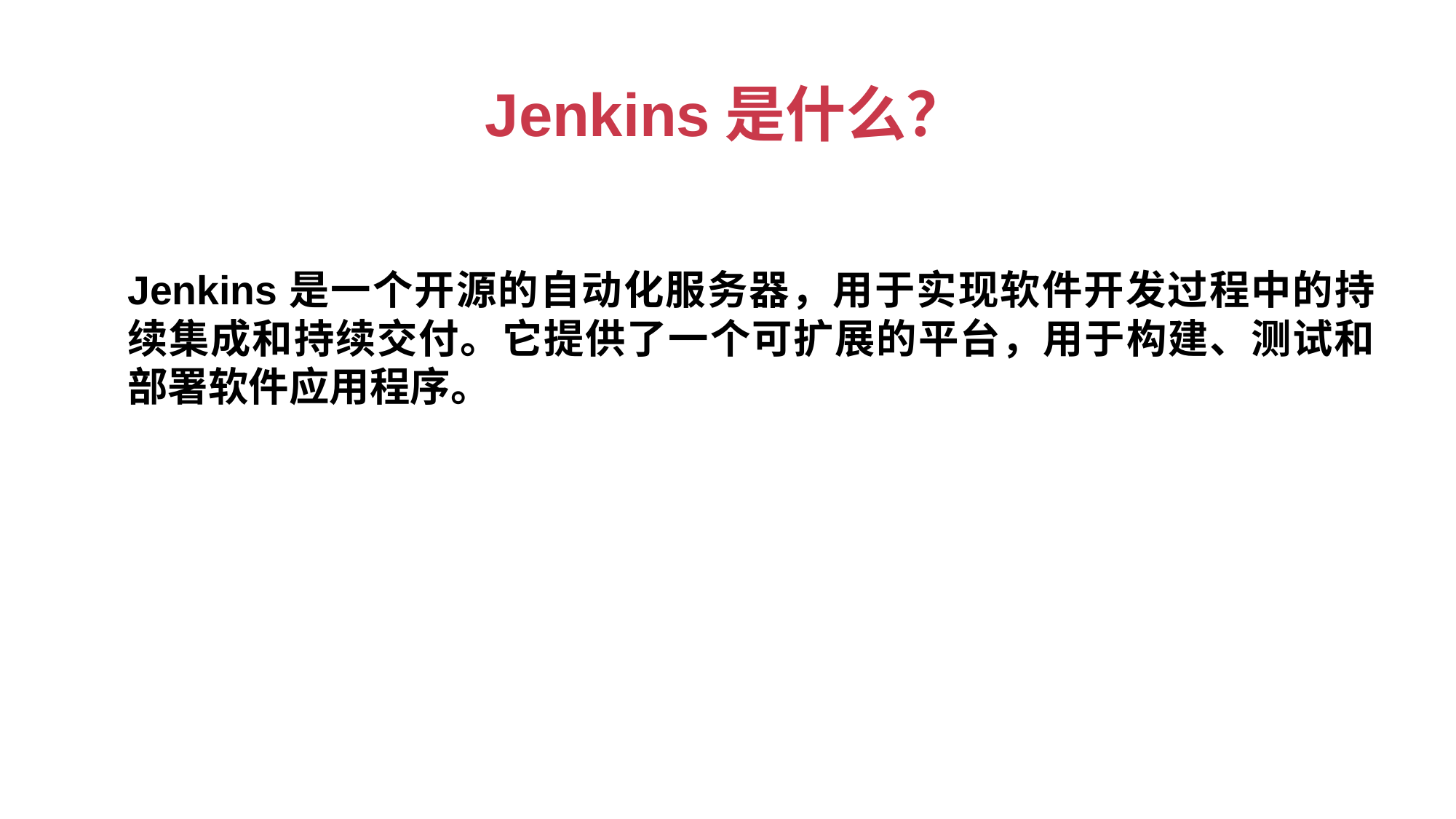

Jenkins是什么？
Jenkins是一个开源的自动化服务器，用于实现软件开发过程中的持续集成和持续交付。它提供了一个可扩展的平台，用于构建、测试和部署软件应用程序。